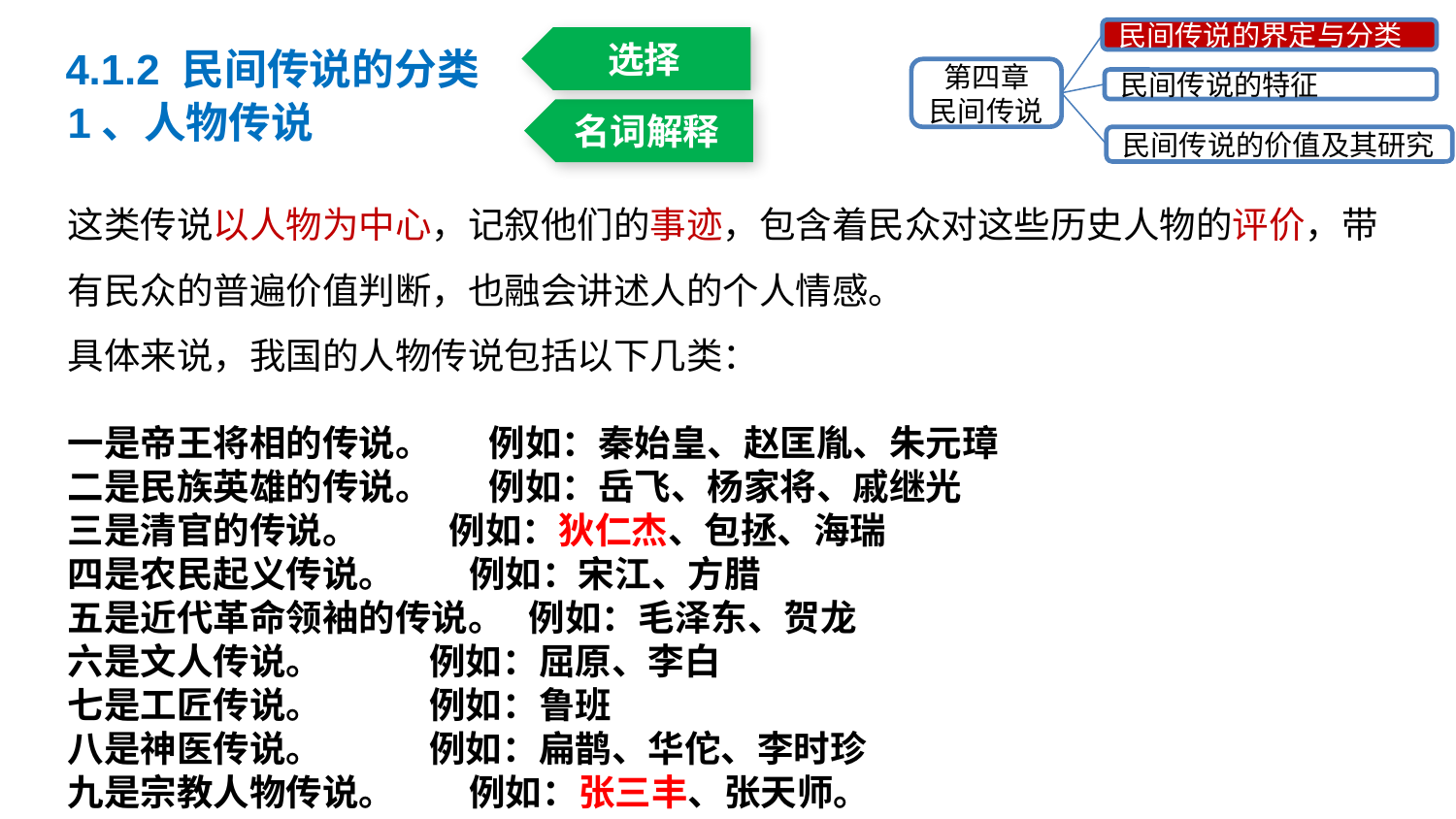

4.1.2 民间传说的分类
民间传说的界定与分类
第四章
民间传说
民间传说的特征
民间传说的价值及其研究
选择
1、人物传说

这类传说以人物为中心，记叙他们的事迹，包含着民众对这些历史人物的评价，带有民众的普遍价值判断，也融会讲述人的个人情感。
具体来说，我国的人物传说包括以下几类：

一是帝王将相的传说。       例如：秦始皇、赵匡胤、朱元璋
二是民族英雄的传说。       例如：岳飞、杨家将、戚继光
三是清官的传说。           例如：狄仁杰、包拯、海瑞
四是农民起义传说。         例如：宋江、方腊
五是近代革命领袖的传说。   例如：毛泽东、贺龙
六是文人传说。             例如：屈原、李白
七是工匠传说。             例如：鲁班
八是神医传说。             例如：扁鹊、华佗、李时珍
九是宗教人物传说。         例如：张三丰、张天师。
名词解释